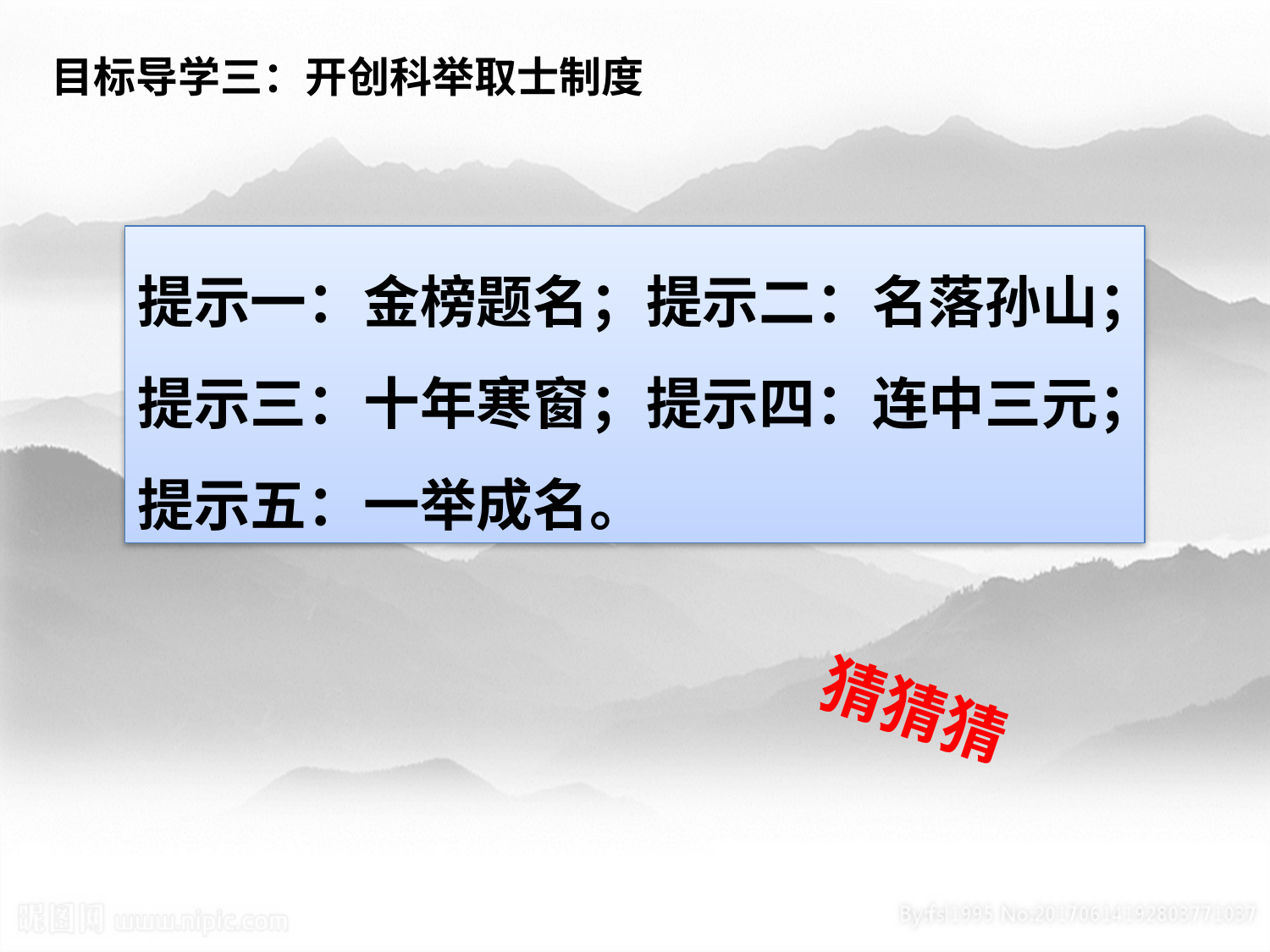

目标导学三：开创科举取士制度
提示一：金榜题名；提示二：名落孙山；
提示三：十年寒窗；提示四：连中三元；
提示五：一举成名。
猜猜猜